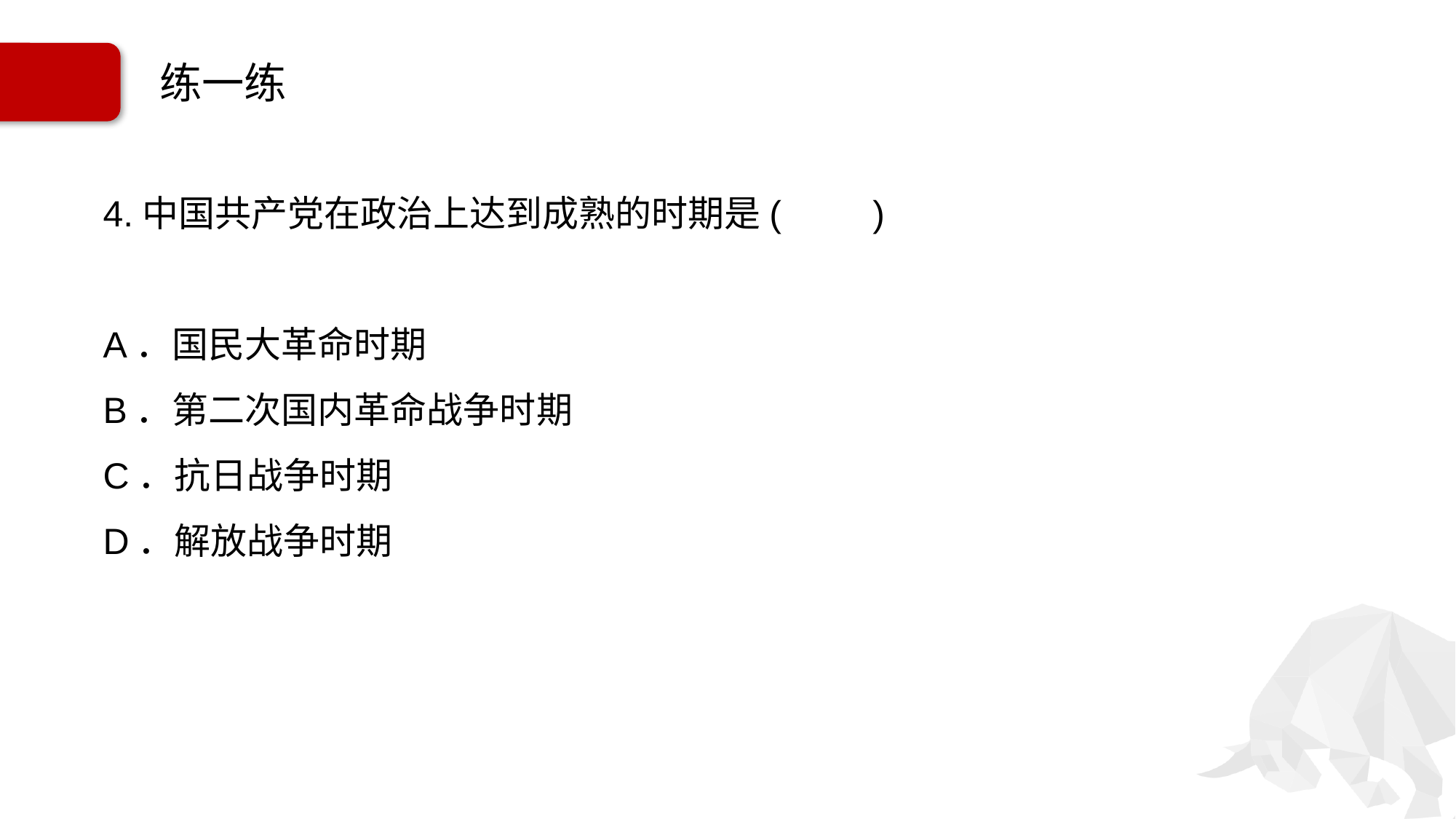

# 练一练
4.中国共产党在政治上达到成熟的时期是(         )

A．国民大革命时期
B．第二次国内革命战争时期
C．抗日战争时期
D．解放战争时期